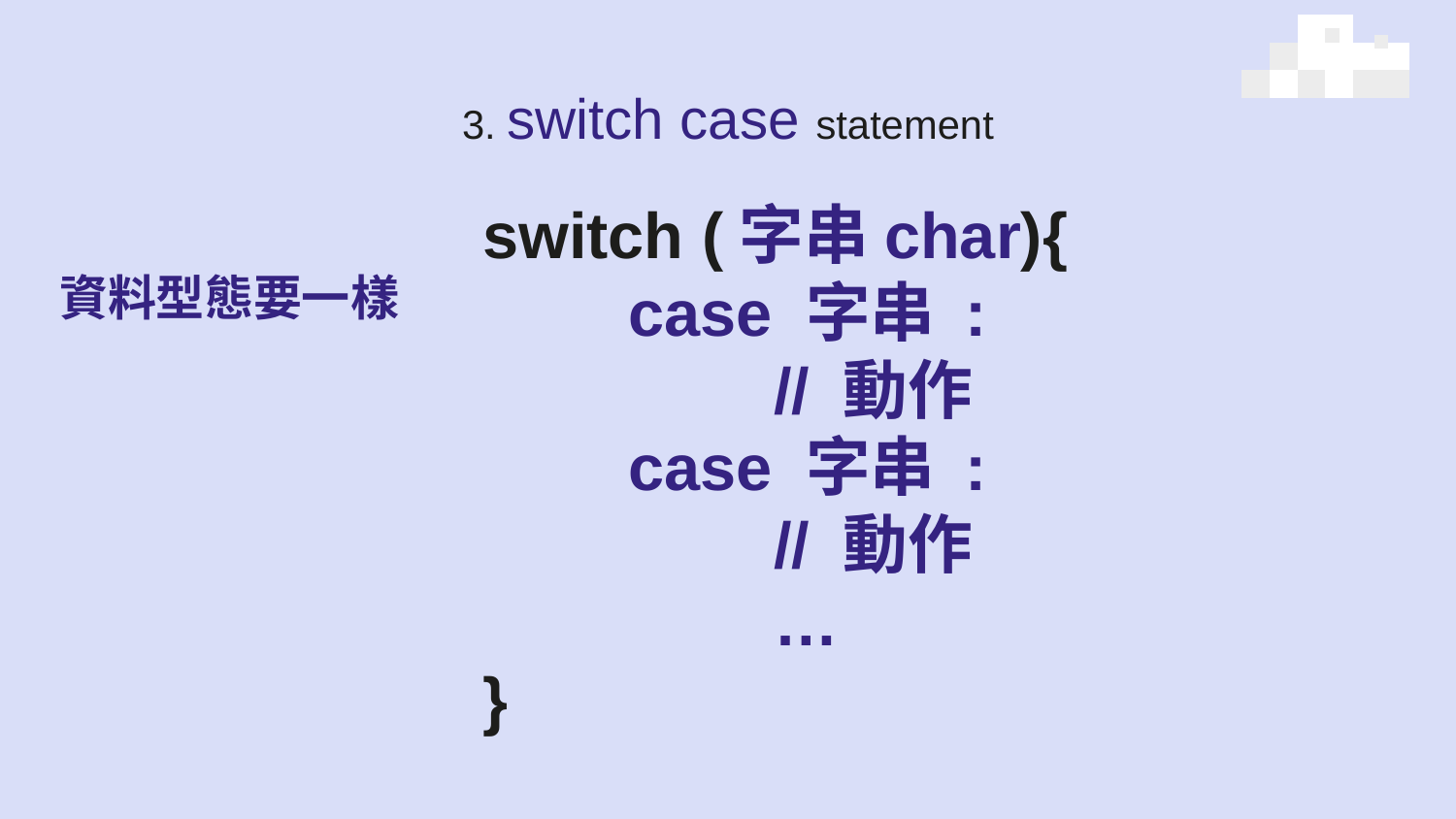

# 3. switch case statement
switch (字串char){
	case 字串 :
		// 動作
	case 字串 :
		// 動作
		…
}
資料型態要一樣